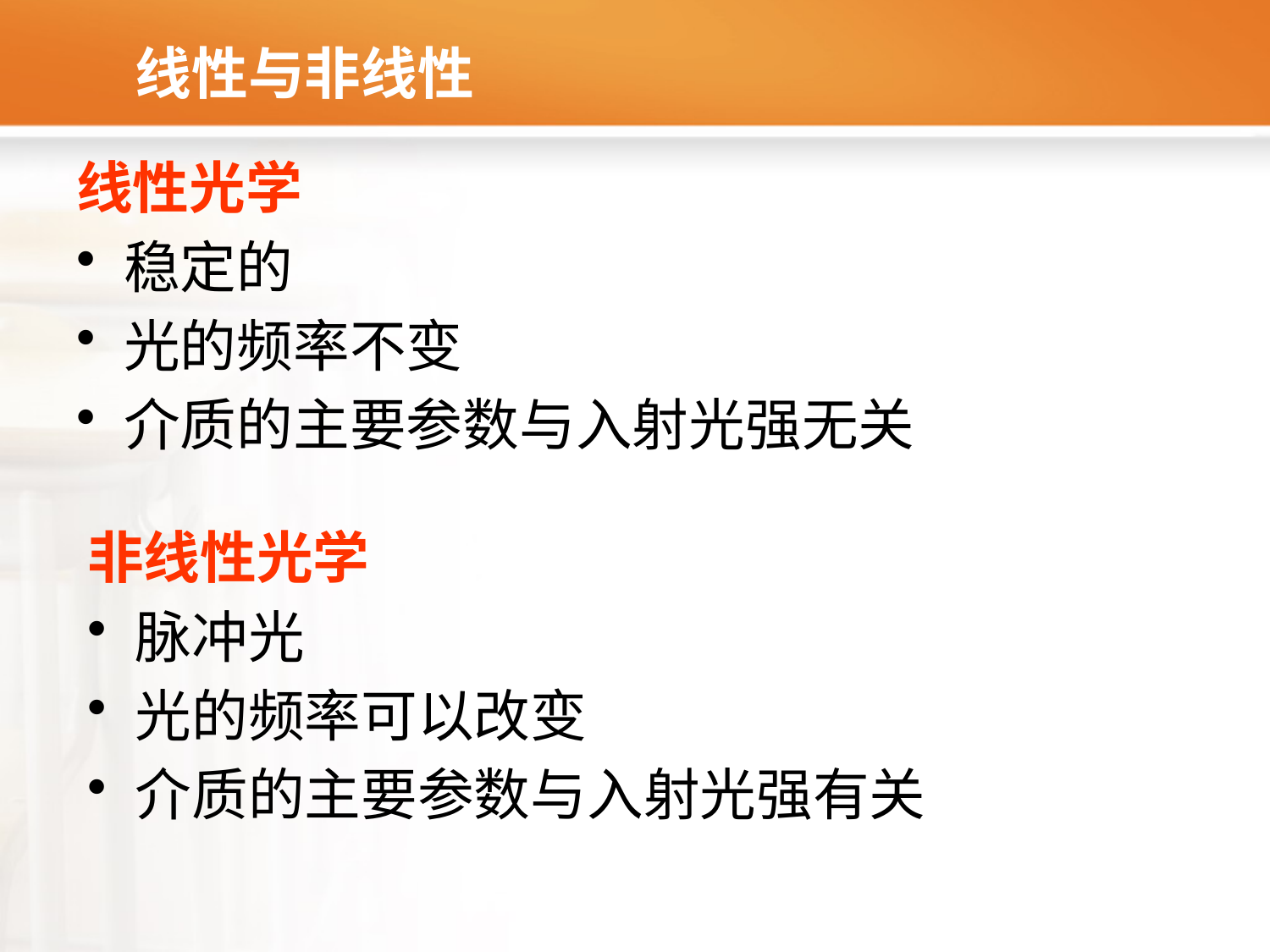

线性与非线性
线性光学
稳定的
光的频率不变
介质的主要参数与入射光强无关
非线性光学
脉冲光
光的频率可以改变
介质的主要参数与入射光强有关